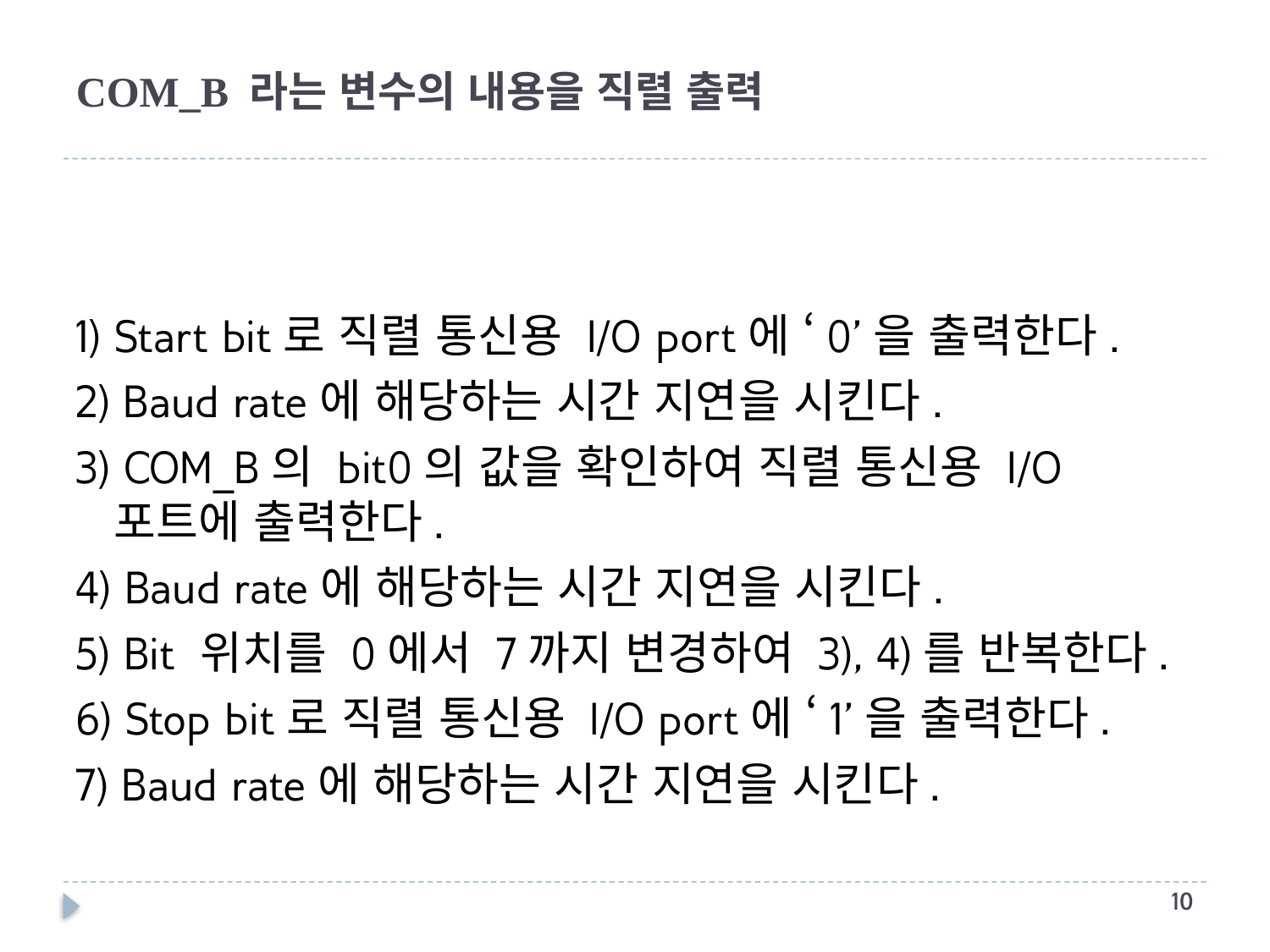

# COM_B 라는 변수의 내용을 직렬 출력

1) Start bit로 직렬 통신용 I/O port에 ‘0’을 출력한다.
2) Baud rate에 해당하는 시간 지연을 시킨다.
3) COM_B의 bit0의 값을 확인하여 직렬 통신용 I/O 포트에 출력한다.
4) Baud rate에 해당하는 시간 지연을 시킨다.
5) Bit 위치를 0에서 7까지 변경하여 3), 4)를 반복한다.
6) Stop bit로 직렬 통신용 I/O port에 ‘1’을 출력한다.
7) Baud rate에 해당하는 시간 지연을 시킨다.
10